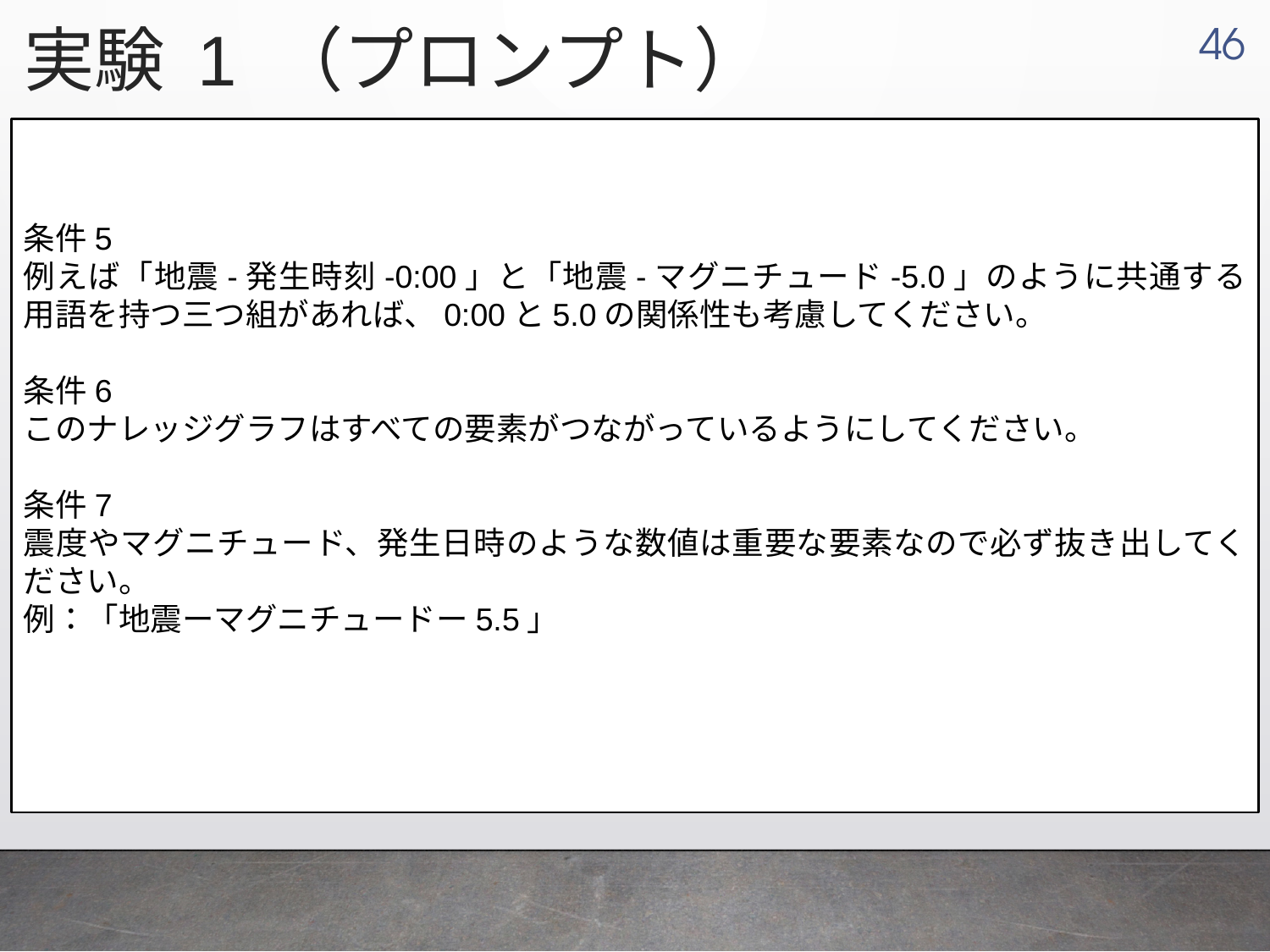

実験 1 （プロンプト）
46
条件5
例えば「地震-発生時刻-0:00」と「地震-マグニチュード-5.0」のように共通する用語を持つ三つ組があれば、0:00と5.0の関係性も考慮してください。

条件6
このナレッジグラフはすべての要素がつながっているようにしてください。

条件7
震度やマグニチュード、発生日時のような数値は重要な要素なので必ず抜き出してください。
例：「地震ーマグニチュードー5.5」